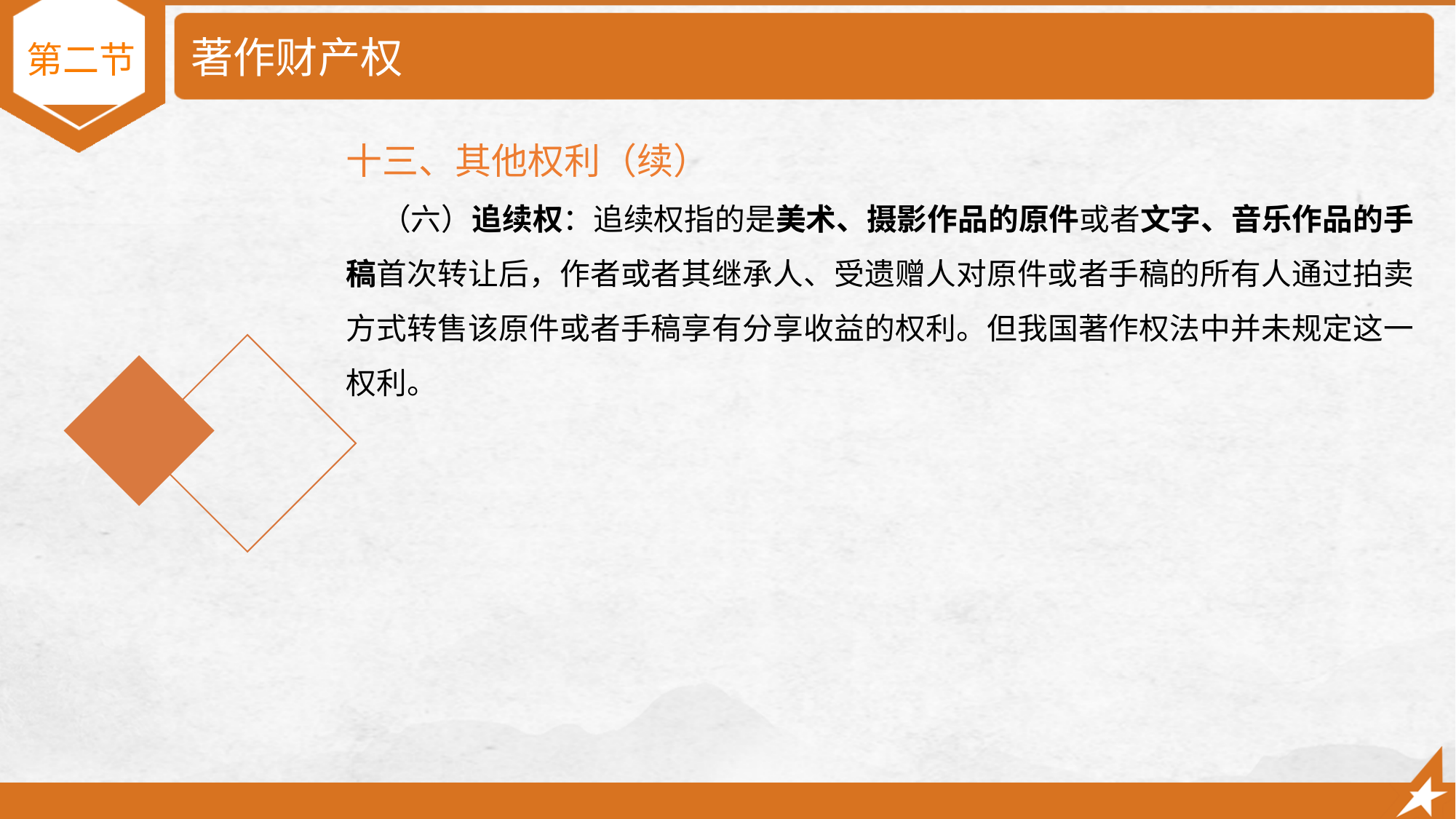

# 著作财产权
第二节
十三、其他权利（续）
    （六）追续权：追续权指的是美术、摄影作品的原件或者文字、音乐作品的手稿首次转让后，作者或者其继承人、受遗赠人对原件或者手稿的所有人通过拍卖方式转售该原件或者手稿享有分享收益的权利。但我国著作权法中并未规定这一权利。